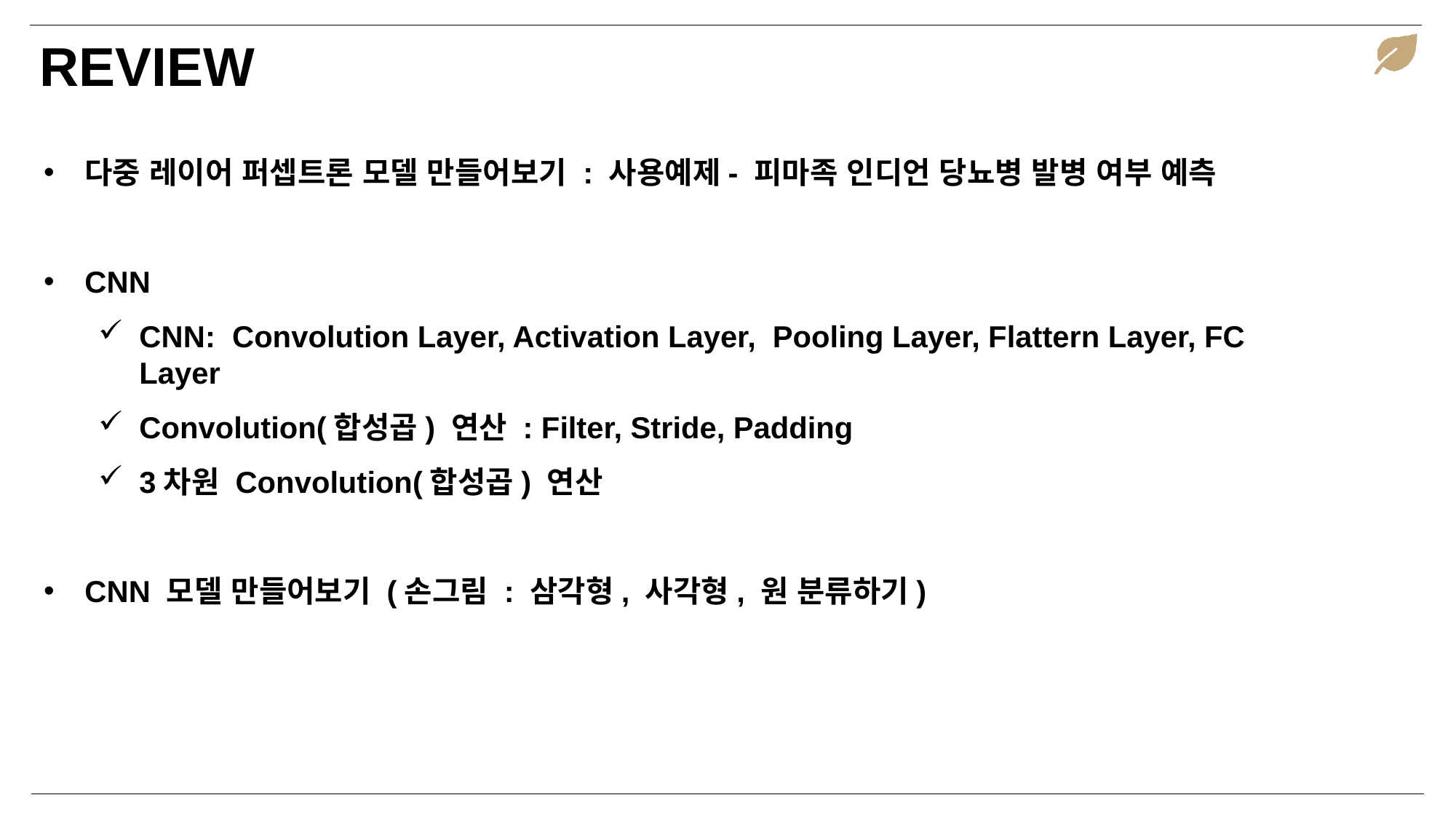

REVIEW
다중 레이어 퍼셉트론 모델 만들어보기 : 사용예제- 피마족 인디언 당뇨병 발병 여부 예측

CNN
CNN:  Convolution Layer, Activation Layer,  Pooling Layer, Flattern Layer, FC Layer
Convolution(합성곱) 연산 : Filter, Stride, Padding
3차원 Convolution(합성곱) 연산

CNN 모델 만들어보기 (손그림 : 삼각형, 사각형, 원 분류하기)